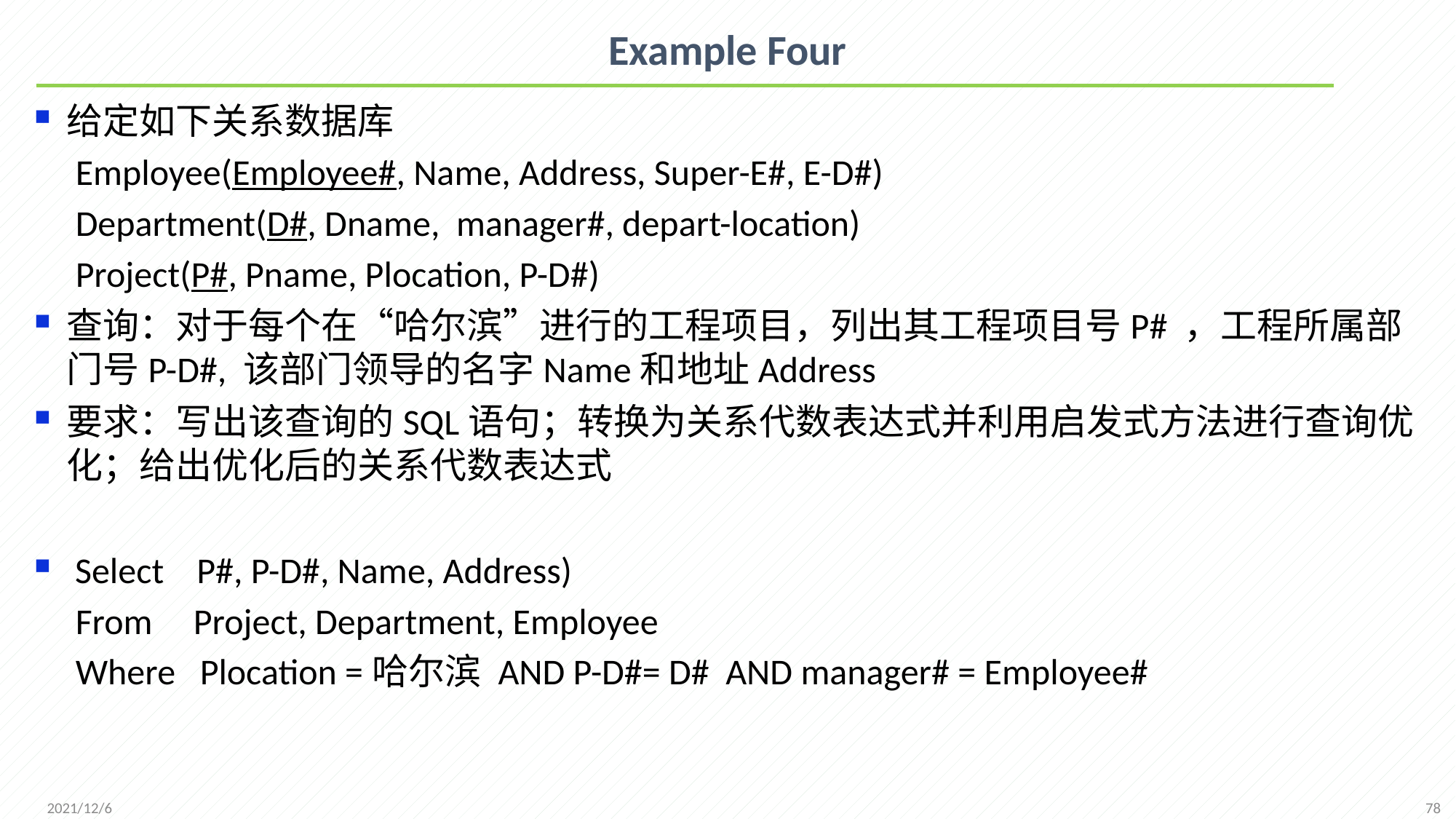

# Example Four
给定如下关系数据库
     Employee(Employee#, Name, Address, Super-E#, E-D#)
     Department(D#, Dname,  manager#, depart-location)
     Project(P#, Pname, Plocation, P-D#)
查询：对于每个在“哈尔滨”进行的工程项目，列出其工程项目号P# ，工程所属部门号P-D#, 该部门领导的名字Name和地址Address
要求：写出该查询的SQL语句；转换为关系代数表达式并利用启发式方法进行查询优化；给出优化后的关系代数表达式

 Select    P#, P-D#, Name, Address)
     From     Project, Department, Employee
     Where   Plocation =哈尔滨 AND P-D#= D#  AND manager# = Employee#

78
2021/12/6